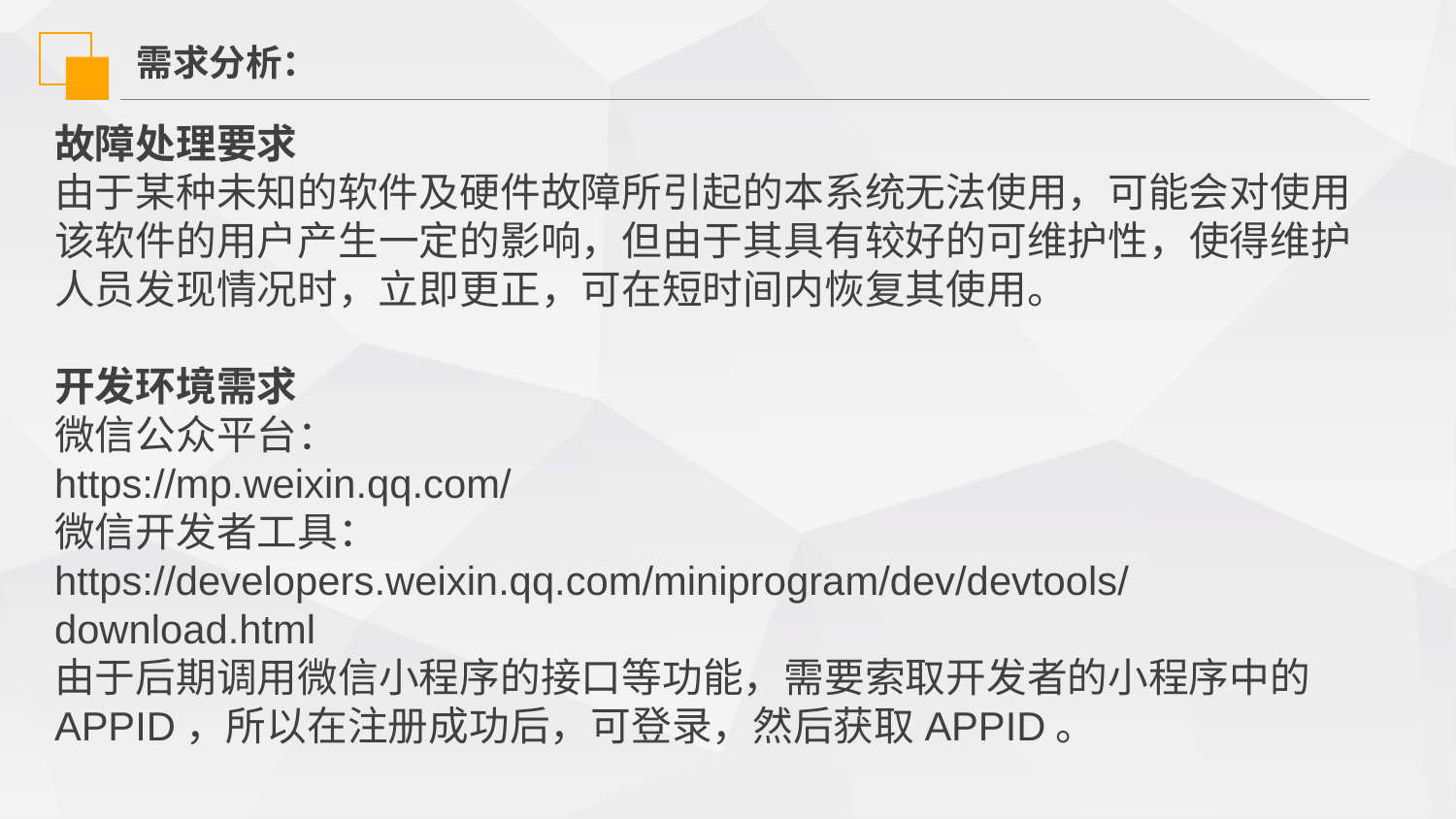

需求分析：
故障处理要求
由于某种未知的软件及硬件故障所引起的本系统无法使用，可能会对使用该软件的用户产生一定的影响，但由于其具有较好的可维护性，使得维护人员发现情况时，立即更正，可在短时间内恢复其使用。

开发环境需求
微信公众平台：
https://mp.weixin.qq.com/
微信开发者工具：
https://developers.weixin.qq.com/miniprogram/dev/devtools/download.html
由于后期调用微信小程序的接口等功能，需要索取开发者的小程序中的APPID，所以在注册成功后，可登录，然后获取APPID。